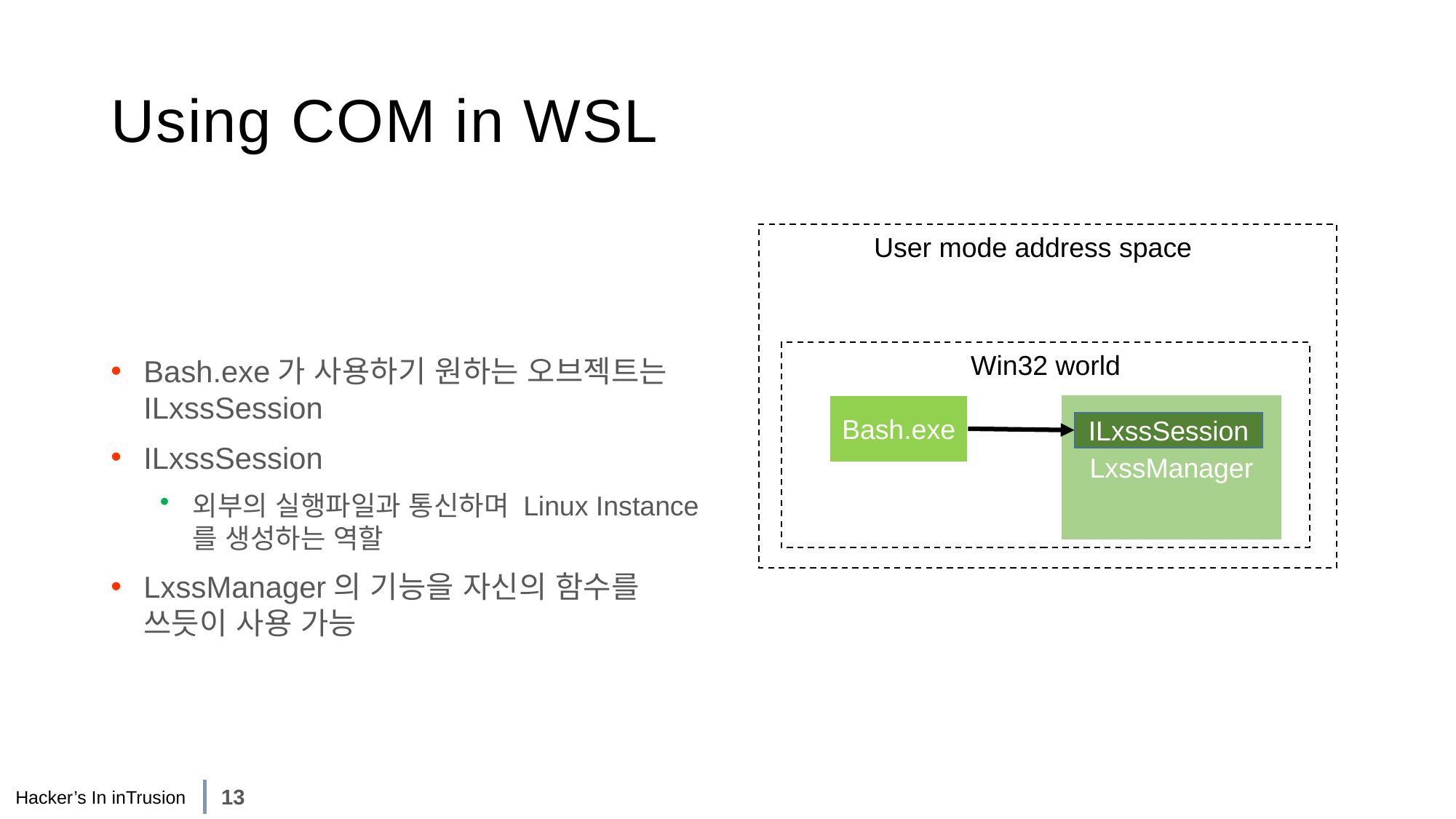

# Using COM in WSL

Bash.exe가 사용하기 원하는 오브젝트는 ILxssSession
ILxssSession
외부의 실행파일과 통신하며 Linux Instance를 생성하는 역할
LxssManager의 기능을 자신의 함수를 쓰듯이 사용 가능

User mode address space
Win32 world

LxssManager
Bash.exe
ILxssSession